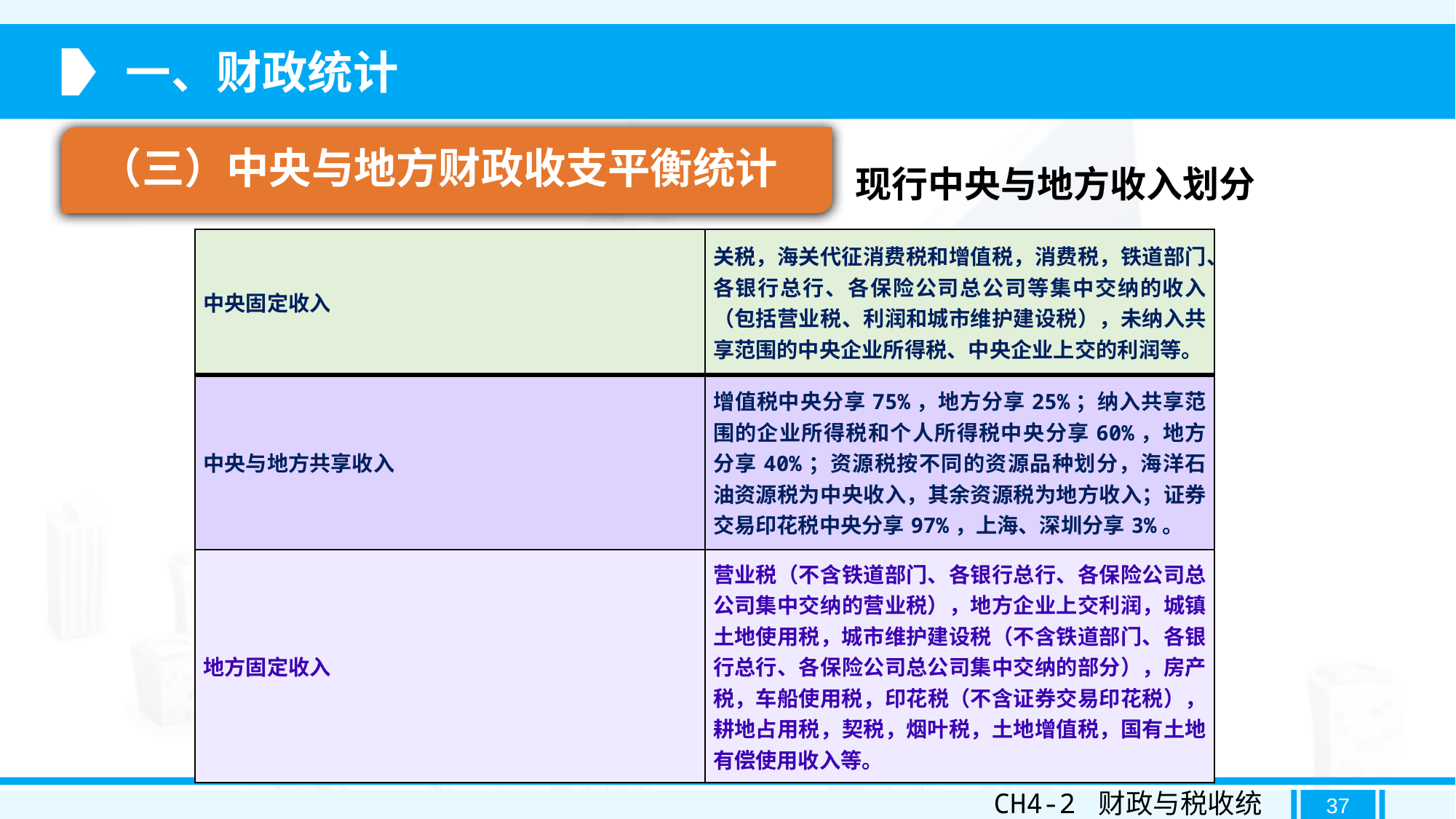

一、财政统计

（三）中央与地方财政收支平衡统计
现行中央与地方收入划分
| 中央固定收入 | 关税，海关代征消费税和增值税，消费税，铁道部门、各银行总行、各保险公司总公司等集中交纳的收入（包括营业税、利润和城市维护建设税），未纳入共享范围的中央企业所得税、中央企业上交的利润等。 |
| --- | --- |
| 中央与地方共享收入 | 增值税中央分享75%，地方分享25%；纳入共享范围的企业所得税和个人所得税中央分享60%，地方分享40%；资源税按不同的资源品种划分，海洋石油资源税为中央收入，其余资源税为地方收入；证券交易印花税中央分享97%，上海、深圳分享3%。 |
| 地方固定收入 | 营业税（不含铁道部门、各银行总行、各保险公司总公司集中交纳的营业税），地方企业上交利润，城镇土地使用税，城市维护建设税（不含铁道部门、各银行总行、各保险公司总公司集中交纳的部分），房产税，车船使用税，印花税（不含证券交易印花税），耕地占用税，契税，烟叶税，土地增值税，国有土地有偿使用收入等。 |
CH4-2 财政与税收统计
37